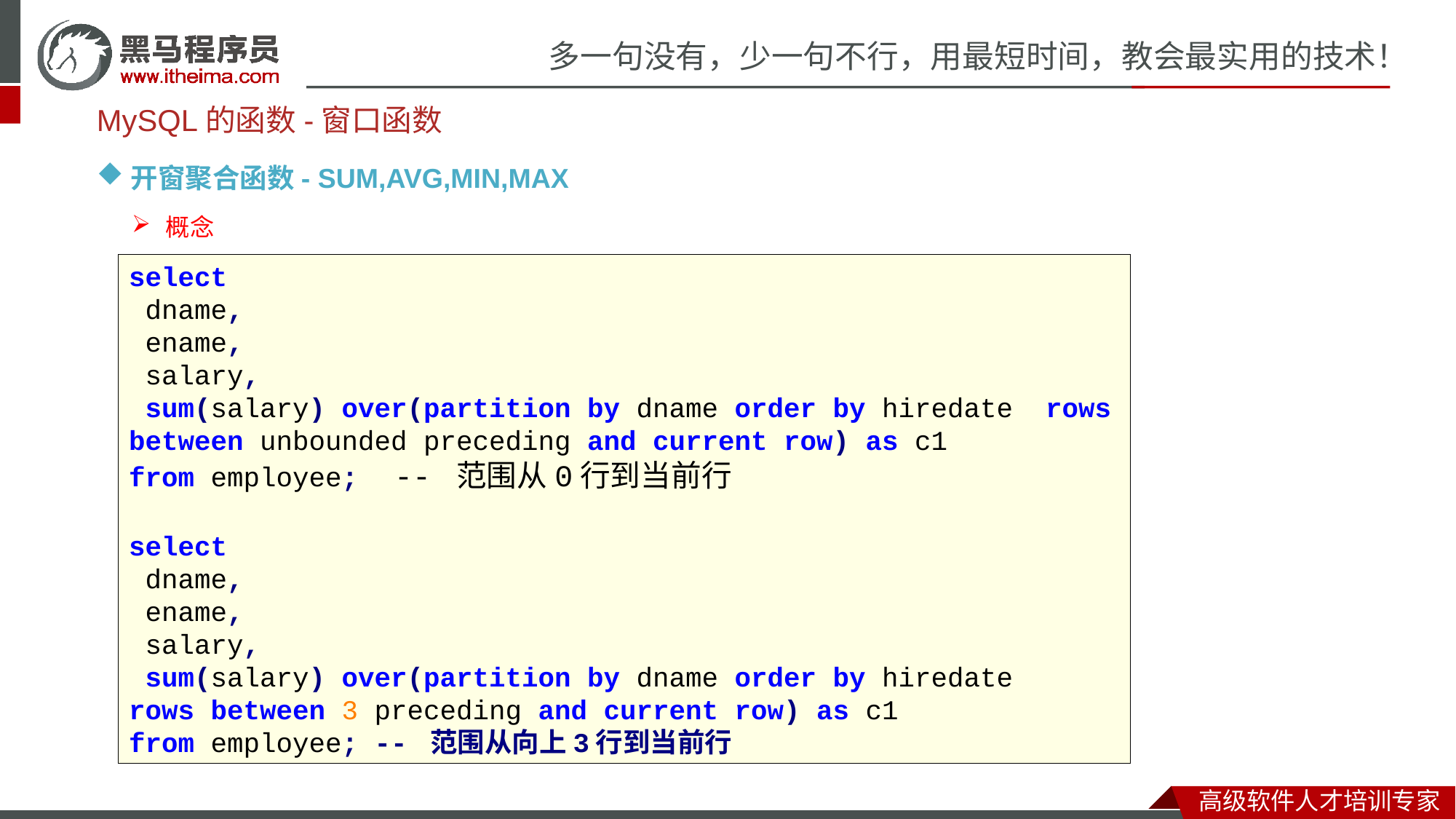

MySQL的函数-窗口函数
开窗聚合函数- SUM,AVG,MIN,MAX
概念
select
 dname,
 ename,
 salary,
 sum(salary) over(partition by dname order by hiredate  rows between unbounded preceding and current row) as c1
from employee;  -- 范围从0行到当前行

select
 dname,
 ename,
 salary,
 sum(salary) over(partition by dname order by hiredate   rows between 3 preceding and current row) as c1
from employee; -- 范围从向上3行到当前行